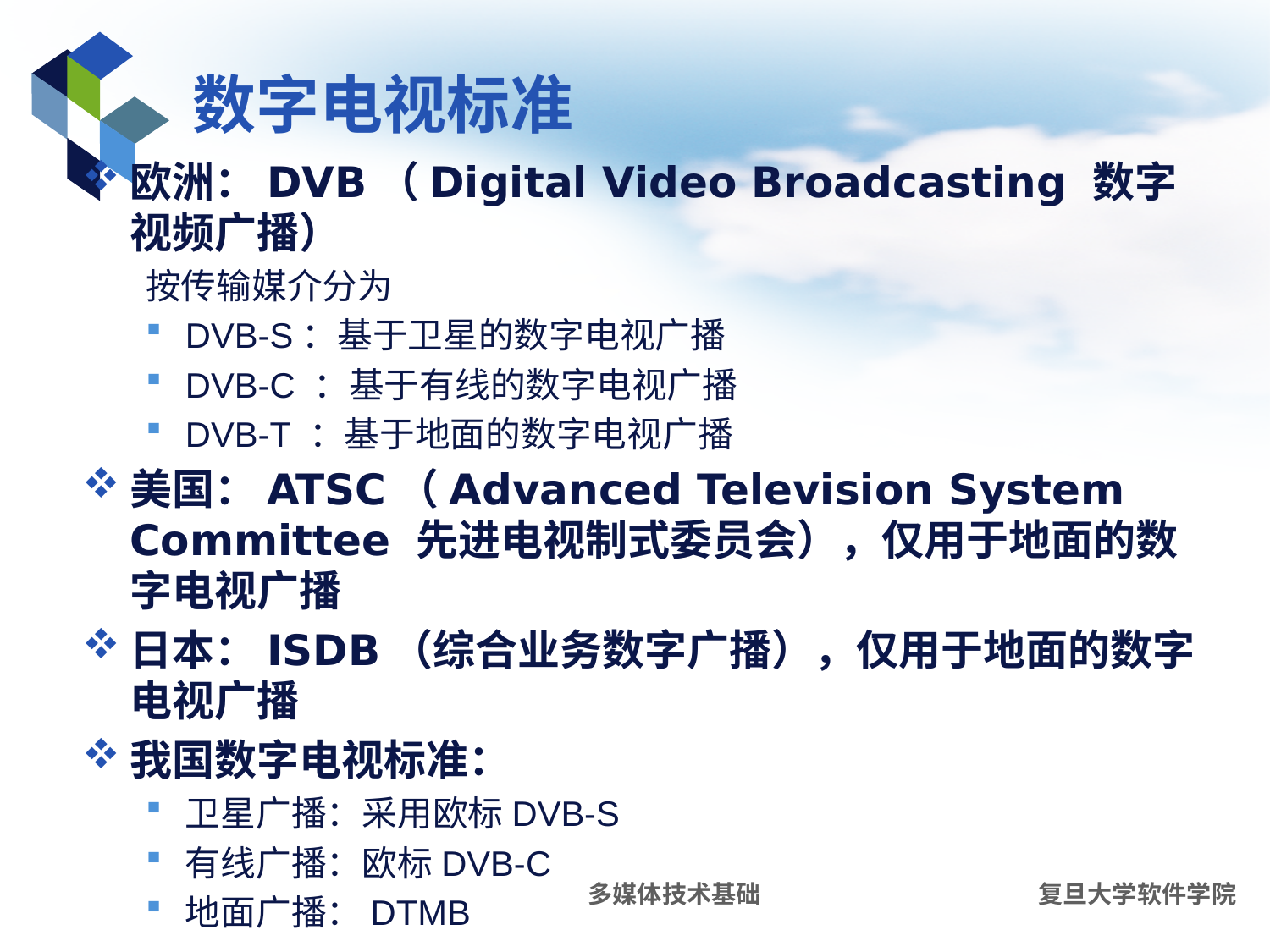

# 数字电视标准
欧洲：DVB（Digital Video Broadcasting 数字视频广播）
按传输媒介分为
DVB-S：基于卫星的数字电视广播
DVB-C ：基于有线的数字电视广播
DVB-T ：基于地面的数字电视广播
美国：ATSC（Advanced Television System Committee 先进电视制式委员会），仅用于地面的数字电视广播
日本：ISDB（综合业务数字广播），仅用于地面的数字电视广播
我国数字电视标准：
卫星广播：采用欧标DVB-S
有线广播：欧标DVB-C
地面广播：DTMB

多媒体技术基础